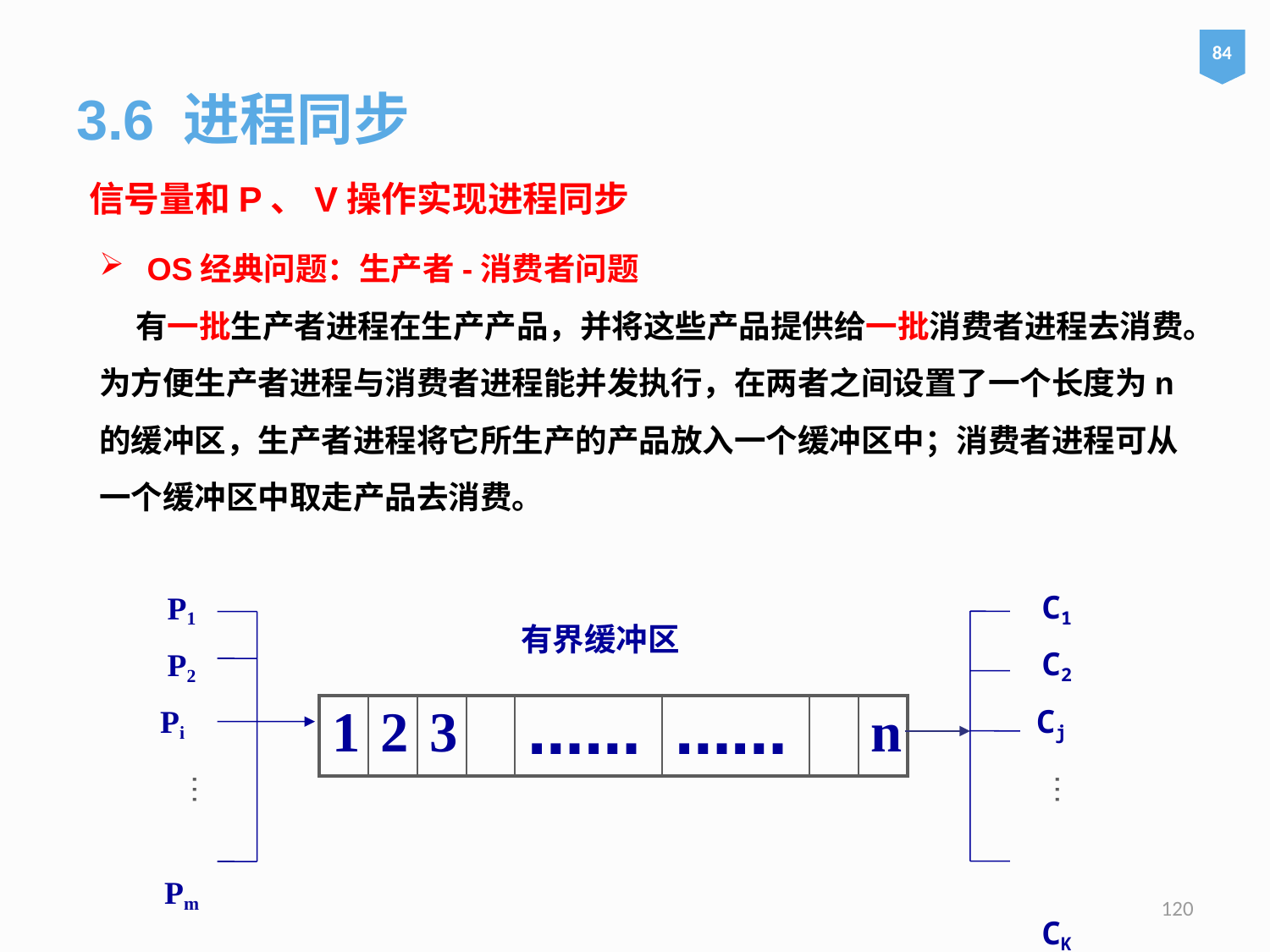

84
3.6 进程同步
信号量和P、V操作实现进程同步

OS经典问题：生产者-消费者问题
    有一批生产者进程在生产产品，并将这些产品提供给一批消费者进程去消费。为方便生产者进程与消费者进程能并发执行，在两者之间设置了一个长度为n的缓冲区，生产者进程将它所生产的产品放入一个缓冲区中；消费者进程可从一个缓冲区中取走产品去消费。
C1
C2
Cj

CK
P1
P2
Pi

Pm

有界缓冲区
| 1 | 2 | 3 |  | …… | …… |  | n |
| --- | --- | --- | --- | --- | --- | --- | --- |

…
…
120